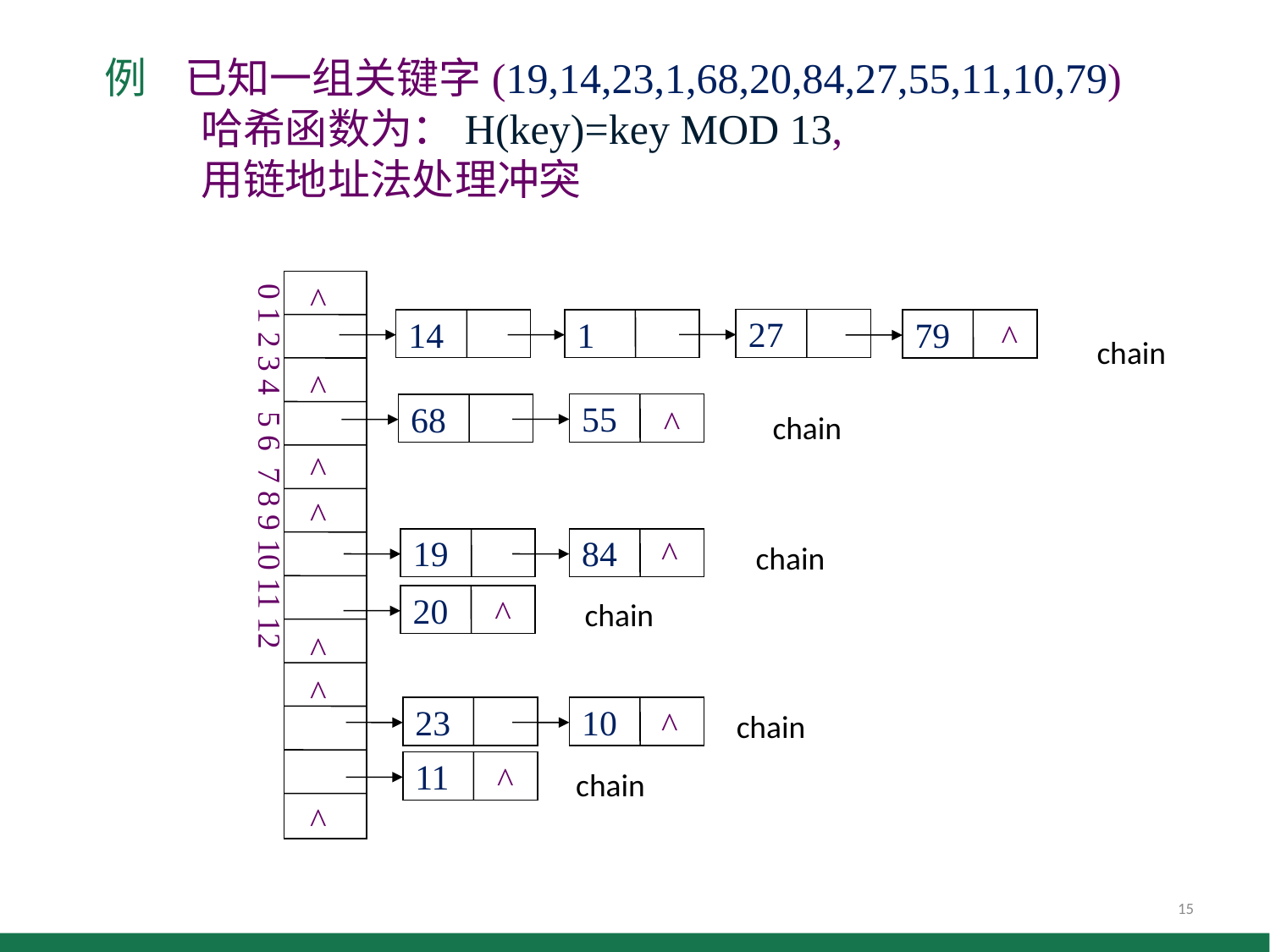

例    已知一组关键字(19,14,23,1,68,20,84,27,55,11,10,79)
         哈希函数为：H(key)=key MOD 13,
         用链地址法处理冲突

^
0 1 2 3 4  5 6  7 8 9 10 11 12
^
27

14

1

79

^
55

68

^
^
^
^
19

84

^
20

^
^
^
23

10

^
11

^
chain
chain
chain
chain
chain
chain
15